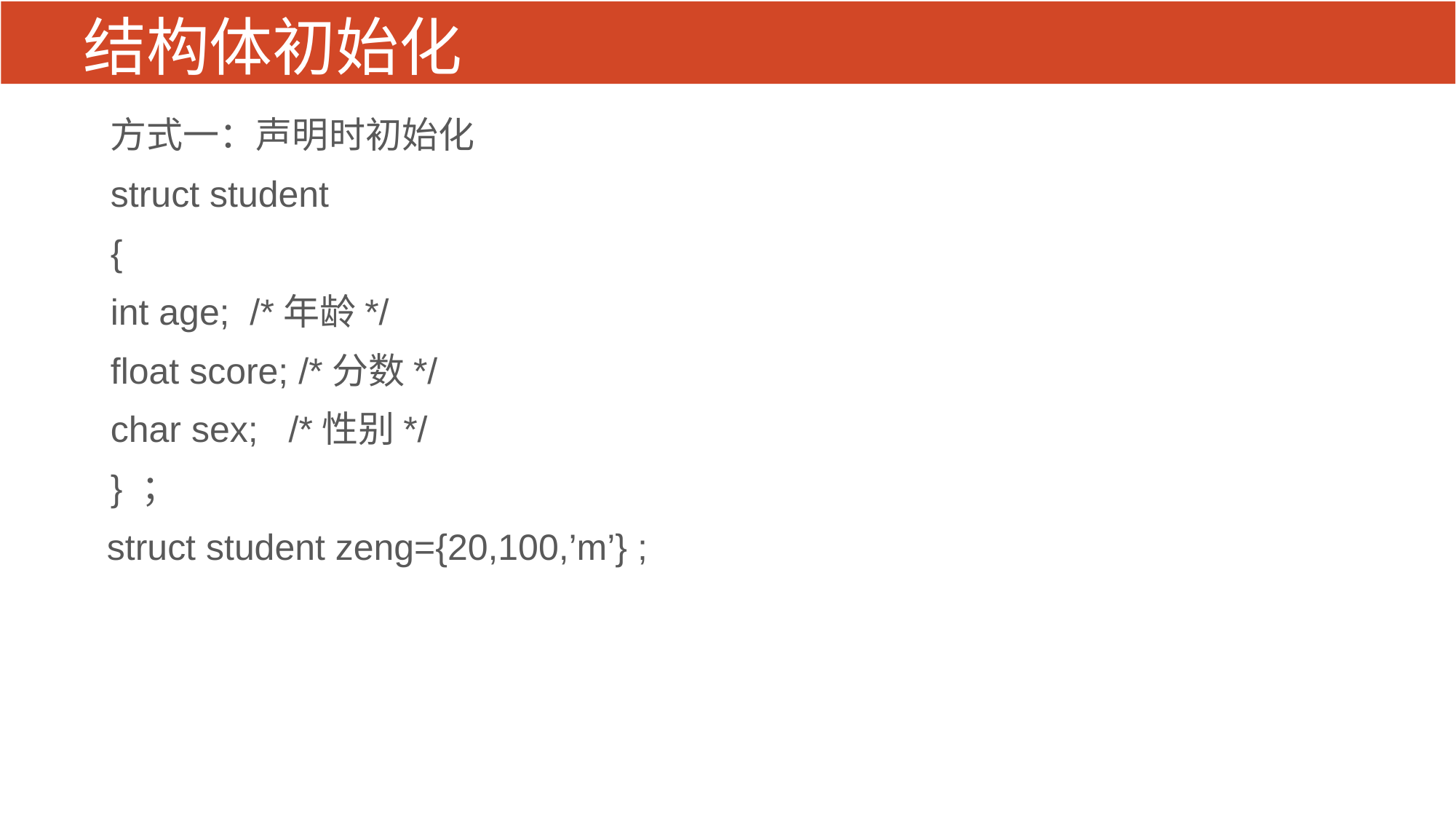

# 结构体初始化
方式一：声明时初始化
struct student
{
int age;  /*年龄*/
float score; /*分数*/
char sex;   /*性别*/
} ；
     struct student zeng={20,100,’m’} ;